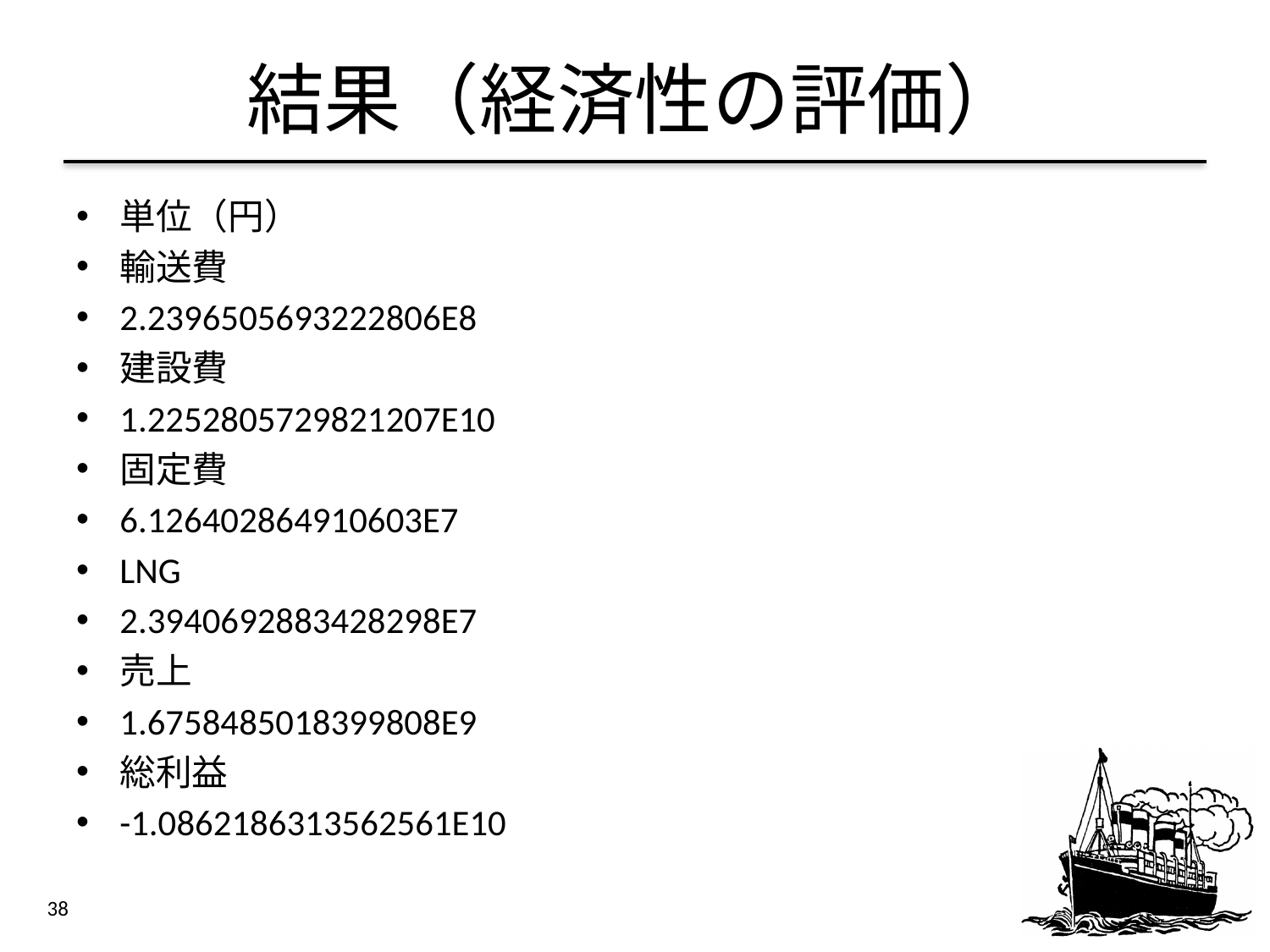

# 結果（経済性の評価）
単位（円）
輸送費
2.2396505693222806E8
建設費
1.2252805729821207E10
固定費
6.126402864910603E7
LNG
2.3940692883428298E7
売上
1.6758485018399808E9
総利益
-1.0862186313562561E10

38